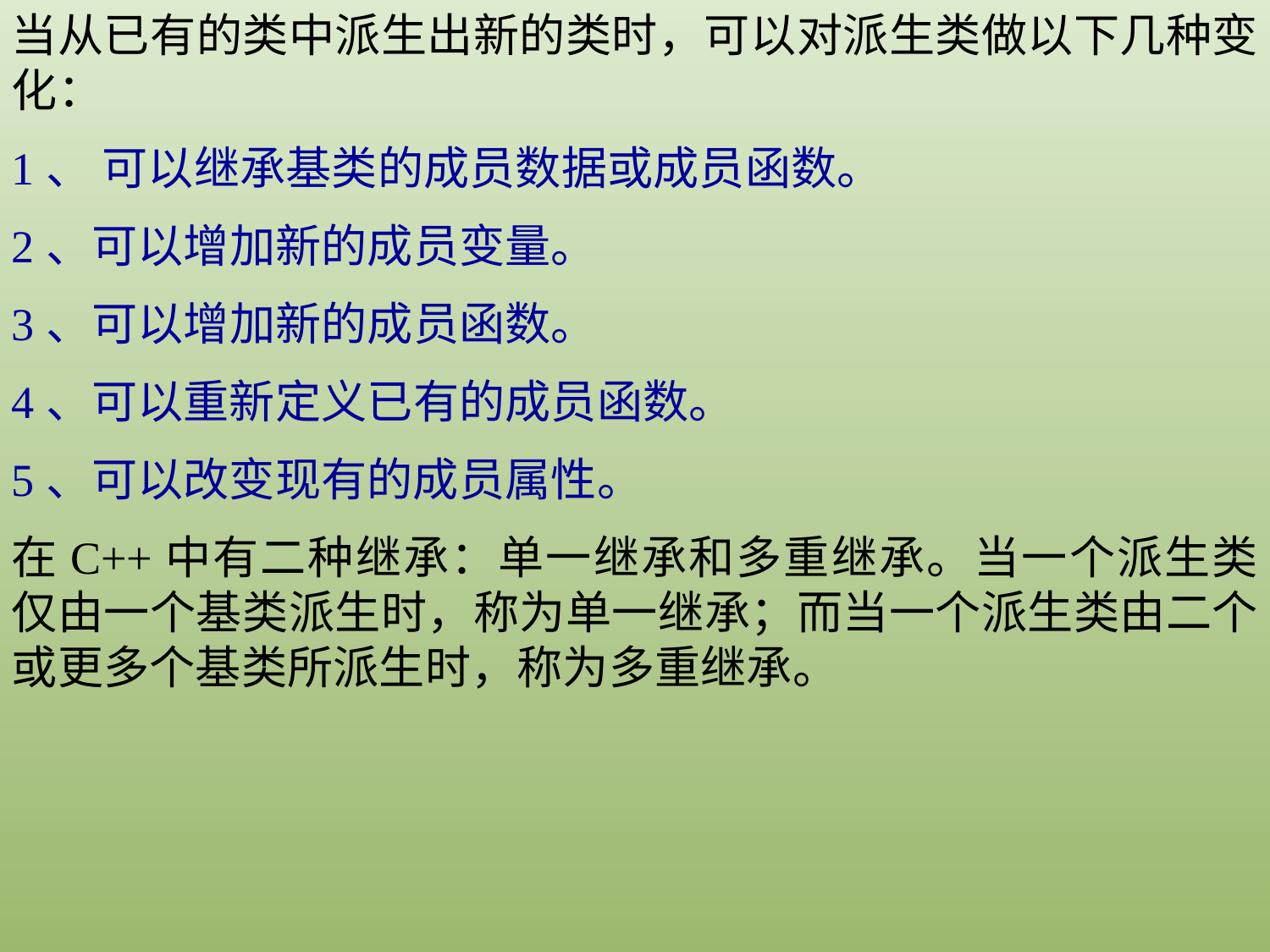

当从已有的类中派生出新的类时，可以对派生类做以下几种变化：
1、 可以继承基类的成员数据或成员函数。
2、可以增加新的成员变量。
3、可以增加新的成员函数。
4、可以重新定义已有的成员函数。
5、可以改变现有的成员属性。
在C++中有二种继承：单一继承和多重继承。当一个派生类仅由一个基类派生时，称为单一继承；而当一个派生类由二个或更多个基类所派生时，称为多重继承。
716